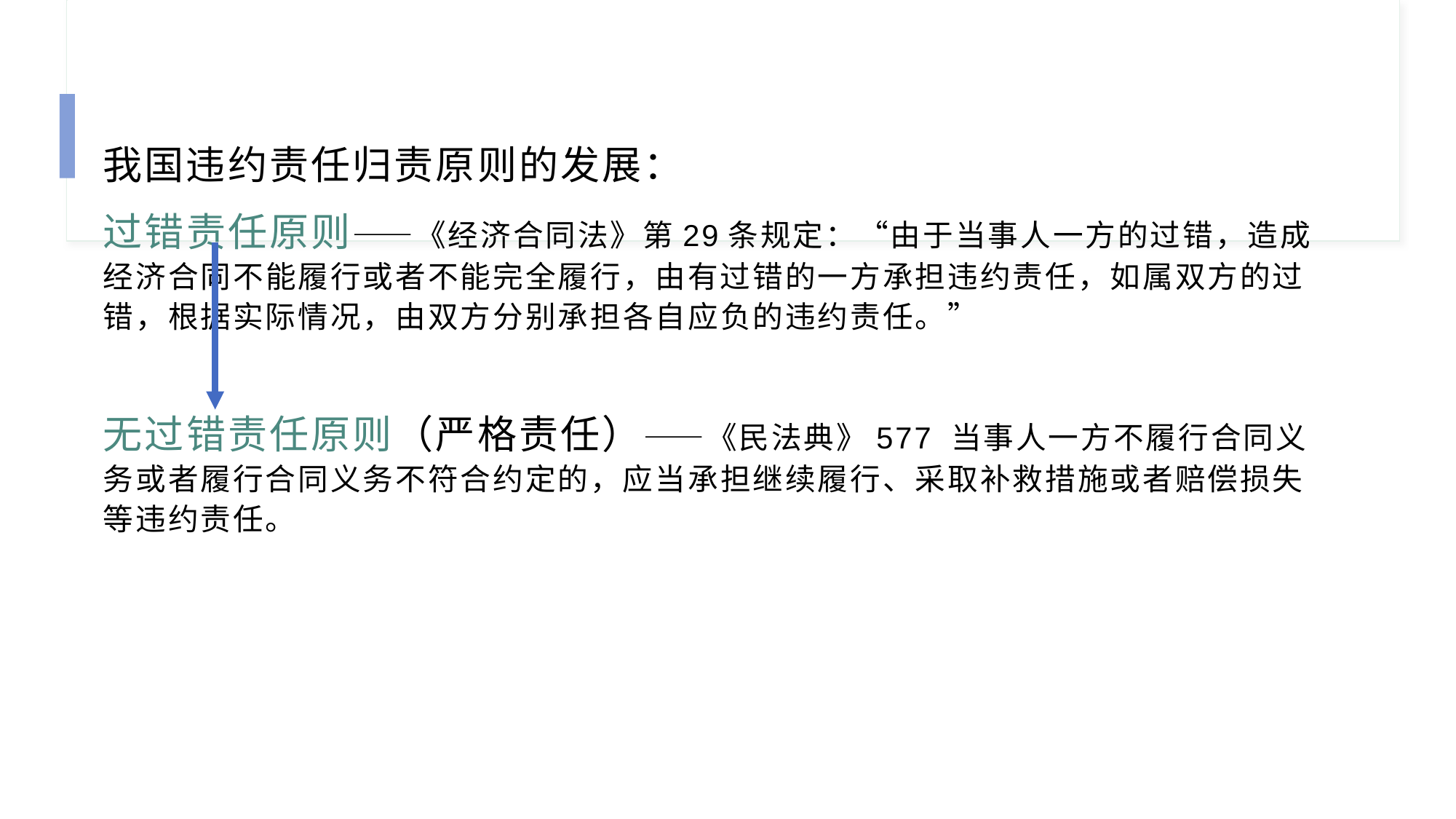

#
我国违约责任归责原则的发展：
过错责任原则——《经济合同法》第29条规定：“由于当事人一方的过错，造成经济合同不能履行或者不能完全履行，由有过错的一方承担违约责任，如属双方的过错，根据实际情况，由双方分别承担各自应负的违约责任。”

无过错责任原则（严格责任）——《民法典》577 当事人一方不履行合同义务或者履行合同义务不符合约定的，应当承担继续履行、采取补救措施或者赔偿损失等违约责任。